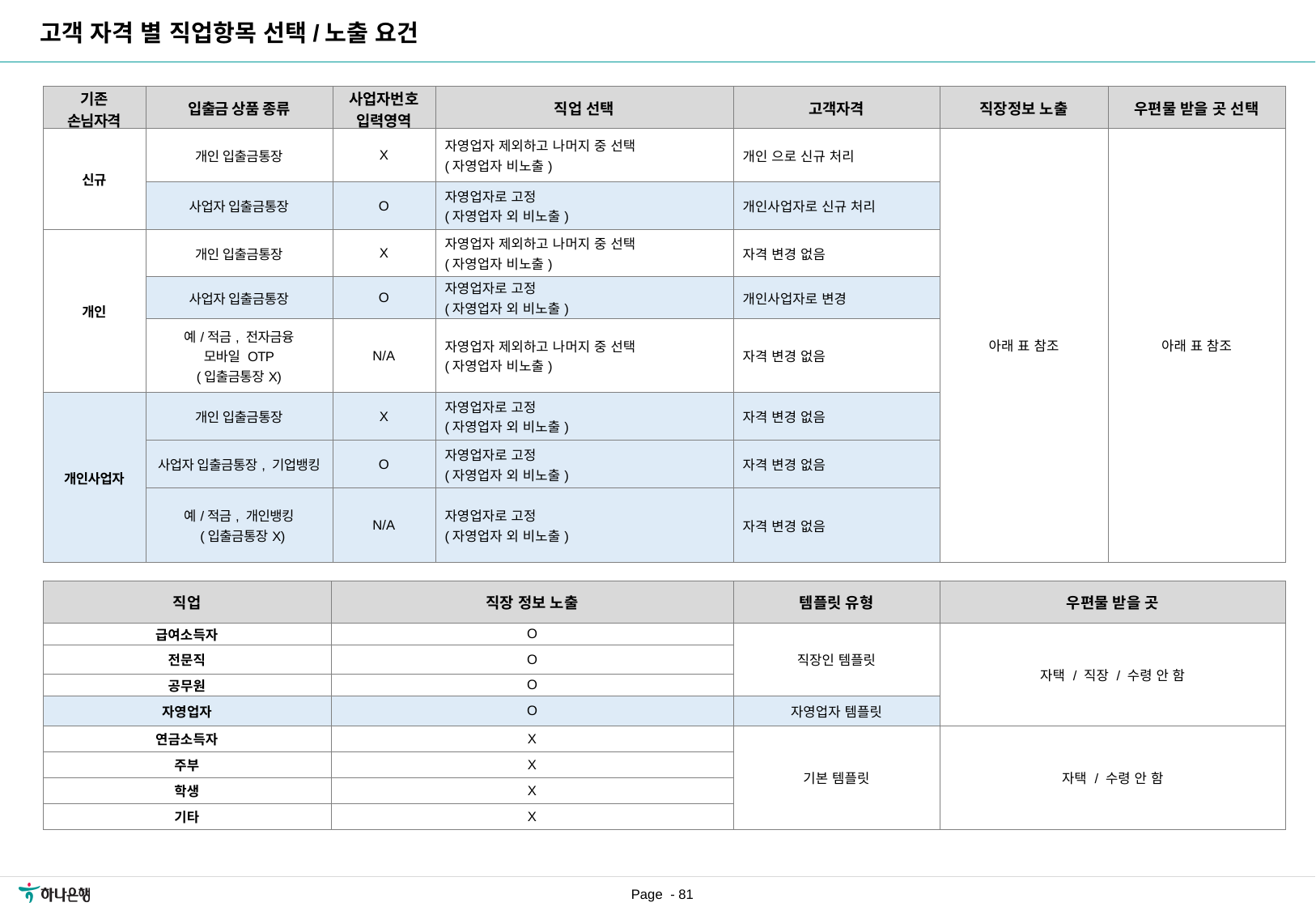

고객 자격 별 직업항목 선택/노출 요건
| 기존 손님자격 | 입출금 상품 종류 | 사업자번호 입력영역 | 직업 선택 | 고객자격 | 직장정보 노출 | 우편물 받을 곳 선택 |
| --- | --- | --- | --- | --- | --- | --- |
| 신규 | 개인 입출금통장 | X | 자영업자 제외하고 나머지 중 선택 (자영업자 비노출) | 개인 으로 신규 처리 | 아래 표 참조 | 아래 표 참조 |
|  | 사업자 입출금통장 | O | 자영업자로 고정 (자영업자 외 비노출) | 개인사업자로 신규 처리 |  |  |
| 개인 | 개인 입출금통장 | X | 자영업자 제외하고 나머지 중 선택 (자영업자 비노출) | 자격 변경 없음 |  |  |
|  | 사업자 입출금통장 | O | 자영업자로 고정 (자영업자 외 비노출) | 개인사업자로 변경 |  |  |
|  | 예/적금, 전자금융 모바일 OTP (입출금통장X) | N/A | 자영업자 제외하고 나머지 중 선택 (자영업자 비노출) | 자격 변경 없음 |  |  |
| 개인사업자 | 개인 입출금통장 | X | 자영업자로 고정 (자영업자 외 비노출) | 자격 변경 없음 |  |  |
|  | 사업자 입출금통장, 기업뱅킹 | O | 자영업자로 고정 (자영업자 외 비노출) | 자격 변경 없음 |  |  |
|  | 예/적금, 개인뱅킹 (입출금통장X) | N/A | 자영업자로 고정 (자영업자 외 비노출) | 자격 변경 없음 |  |  |
| 직업 | 직장 정보 노출 | 템플릿 유형 | 우편물 받을 곳 |
| --- | --- | --- | --- |
| 급여소득자 | O | 직장인 템플릿 | 자택 / 직장 / 수령 안 함 |
| 전문직 | O |  |  |
| 공무원 | O |  |  |
| 자영업자 | O | 자영업자 템플릿 |  |
| 연금소득자 | X | 기본 템플릿 | 자택 / 수령 안 함 |
| 주부 | X |  |  |
| 학생 | X |  |  |
| 기타 | X |  |  |